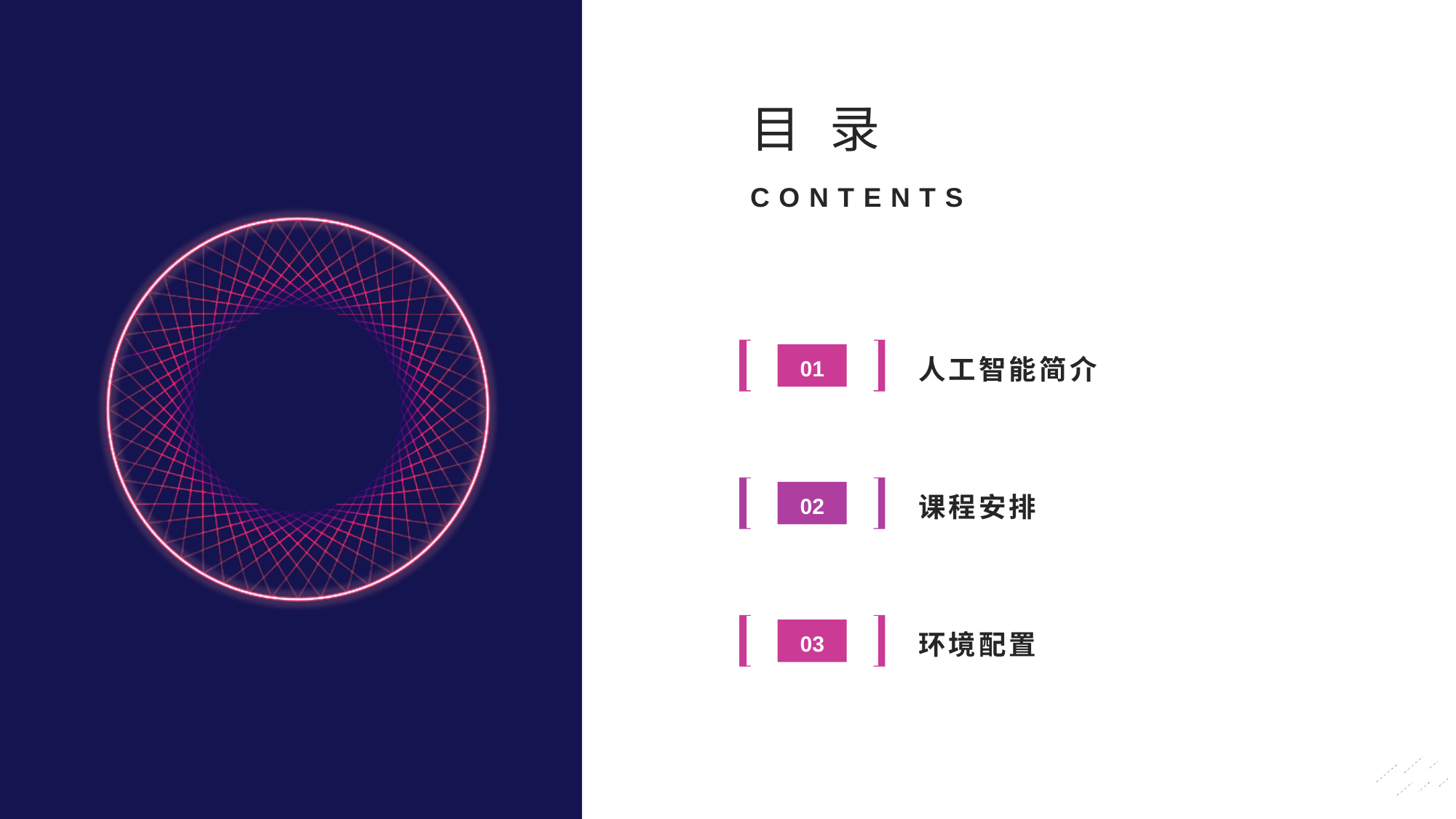

目 录
CONTENTS
人工智能简介

01
课程安排

02
环境配置

03